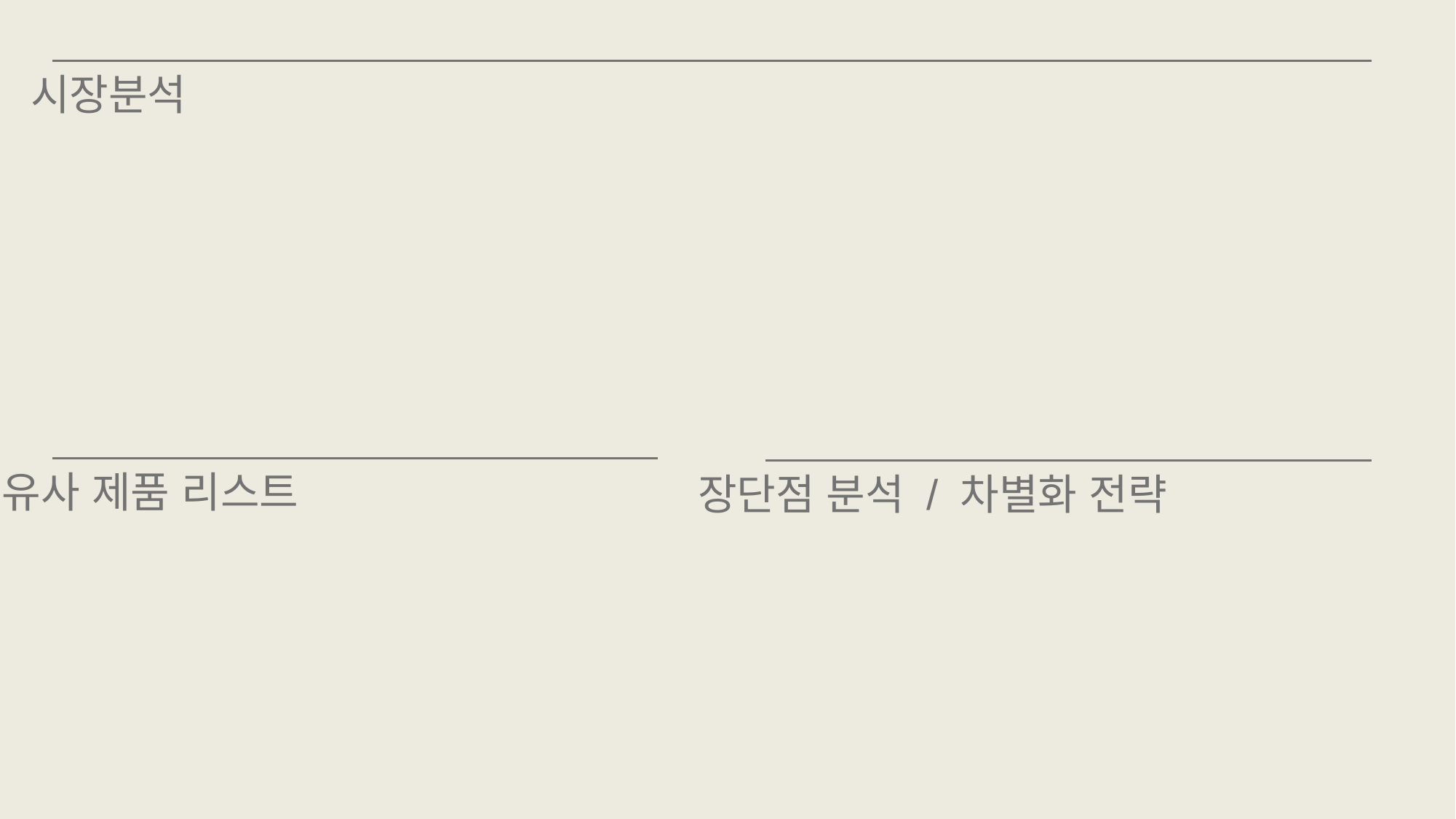

E. 시장분석 : 유사한 제품 및 서비스의 장단점 분석, 차별화 전략 기술.
시장분석
유사 제품 리스트
장단점 분석 / 차별화 전략